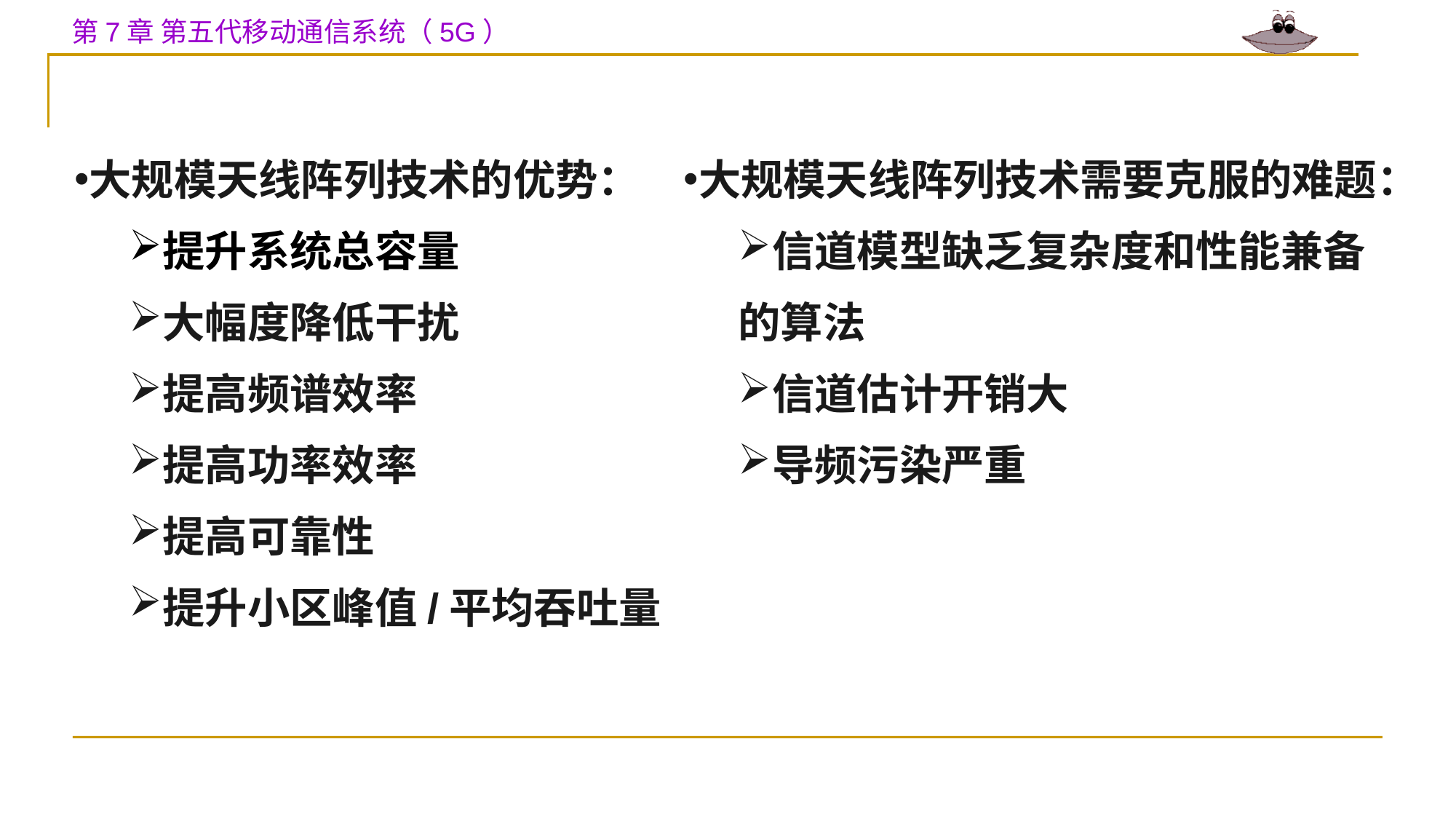

大规模天线阵列技术的优势：
提升系统总容量
大幅度降低干扰
提高频谱效率
提高功率效率
提高可靠性
提升小区峰值/平均吞吐量

大规模天线阵列技术需要克服的难题：
信道模型缺乏复杂度和性能兼备的算法
信道估计开销大
导频污染严重